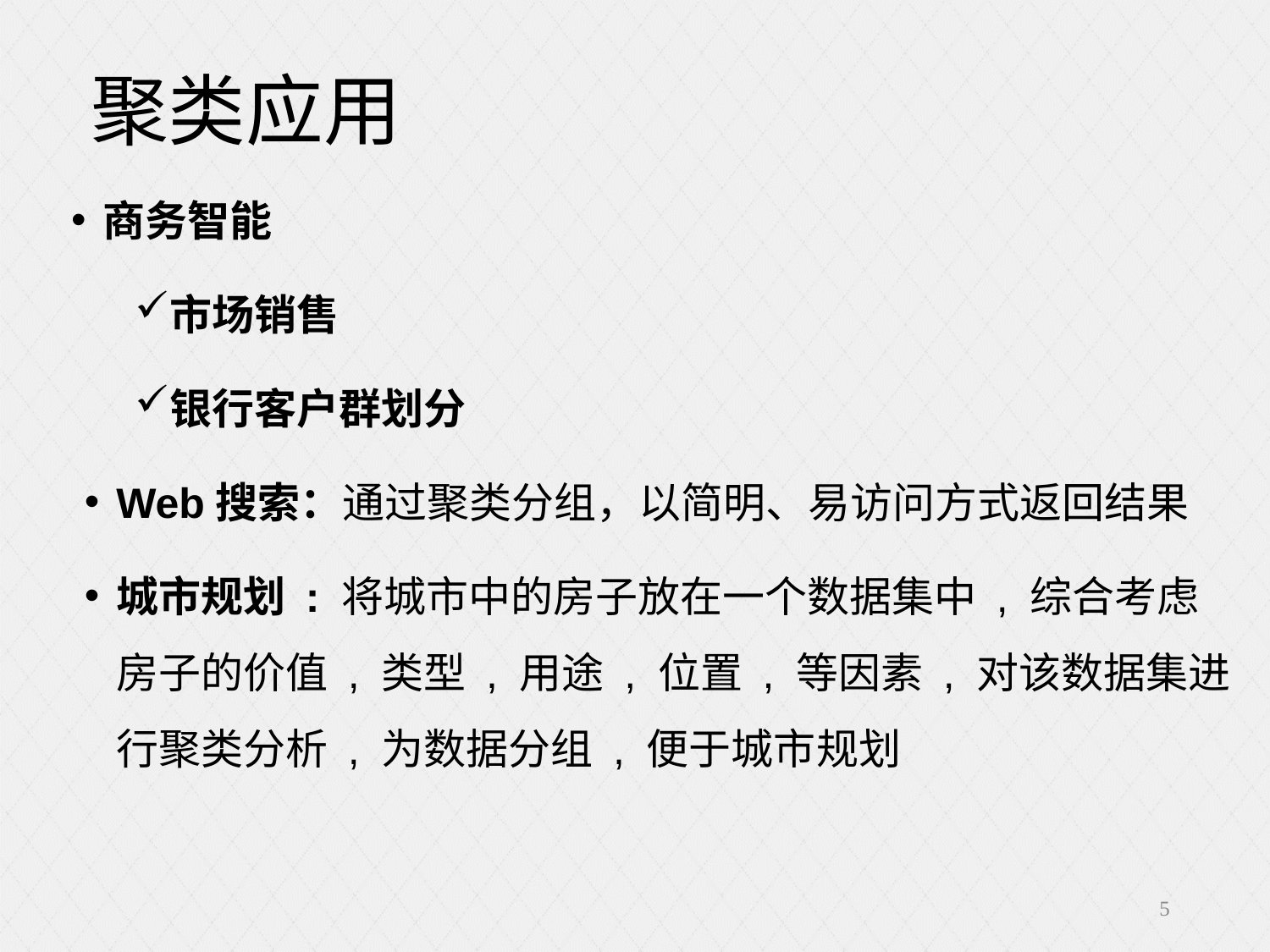

# 聚类应用
商务智能
市场销售
银行客户群划分
Web搜索：通过聚类分组，以简明、易访问方式返回结果
城市规划 : 将城市中的房子放在一个数据集中 , 综合考虑房子的价值 , 类型 , 用途 , 位置 , 等因素 , 对该数据集进行聚类分析 , 为数据分组 , 便于城市规划
5